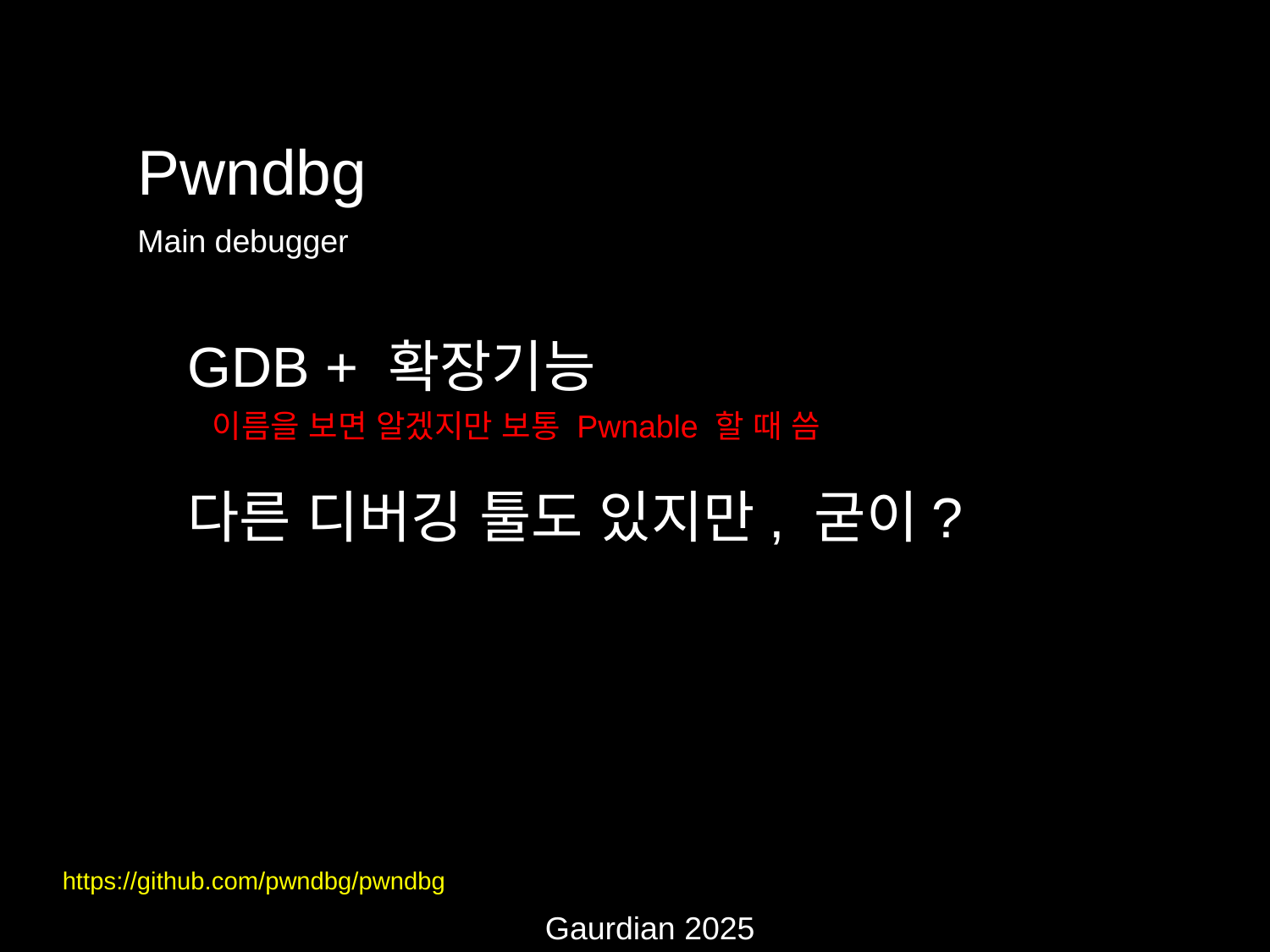

Pwndbg
Main debugger
GDB + 확장기능
다른 디버깅 툴도 있지만, 굳이?
이름을 보면 알겠지만 보통 Pwnable 할 때 씀
https://github.com/pwndbg/pwndbg